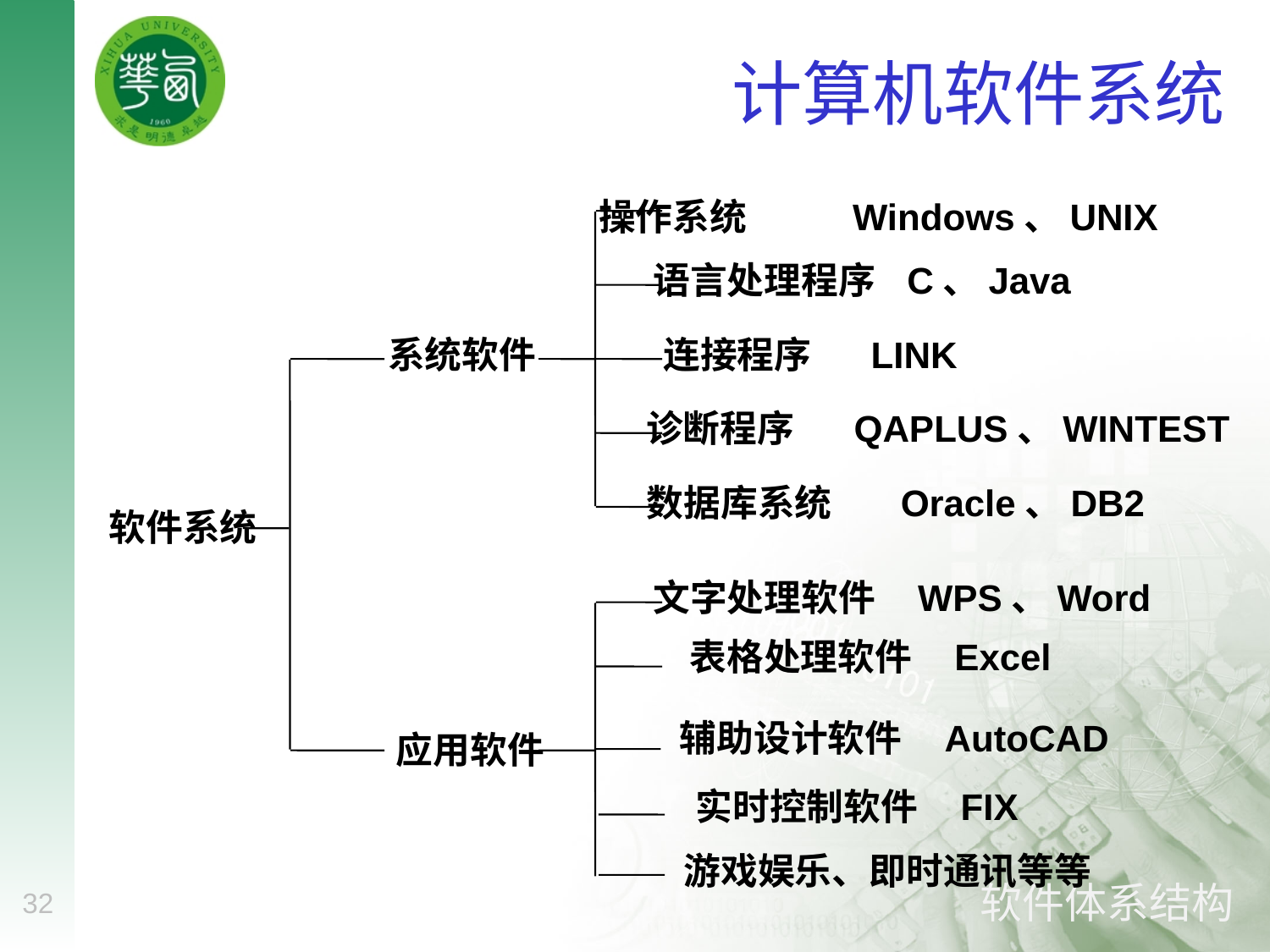

# 计算机软件系统
操作系统 	Windows、UNIX

语言处理程序	C、Java

系统软件
连接程序      LINK

诊断程序      QAPLUS、WINTEST

数据库系统   	Oracle、DB2
软件系统

文字处理软件    WPS、Word

表格处理软件    Excel

辅助设计软件    AutoCAD
应用软件

实时控制软件    FIX

游戏娱乐、即时通讯等等

32